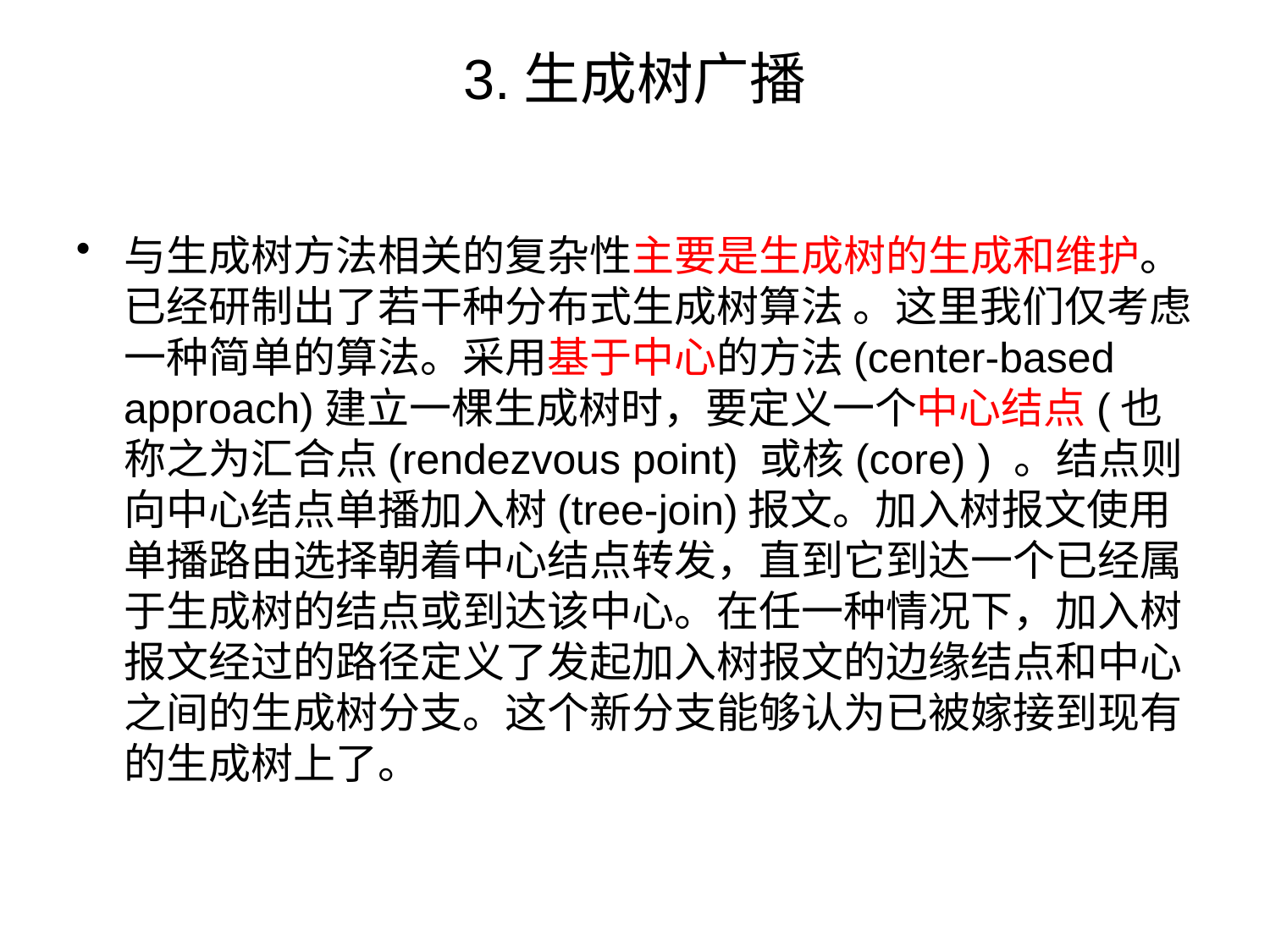

# 3.生成树广播
与生成树方法相关的复杂性主要是生成树的生成和维护。已经研制出了若干种分布式生成树算法 。这里我们仅考虑一种简单的算法。采用基于中心的方法(center-based approach)建立一棵生成树时，要定义一个中心结点(也称之为汇合点(rendezvous point) 或核(core) ) 。结点则向中心结点单播加入树(tree-join)报文。加入树报文使用单播路由选择朝着中心结点转发，直到它到达一个已经属于生成树的结点或到达该中心。在任一种情况下，加入树报文经过的路径定义了发起加入树报文的边缘结点和中心之间的生成树分支。这个新分支能够认为已被嫁接到现有的生成树上了。